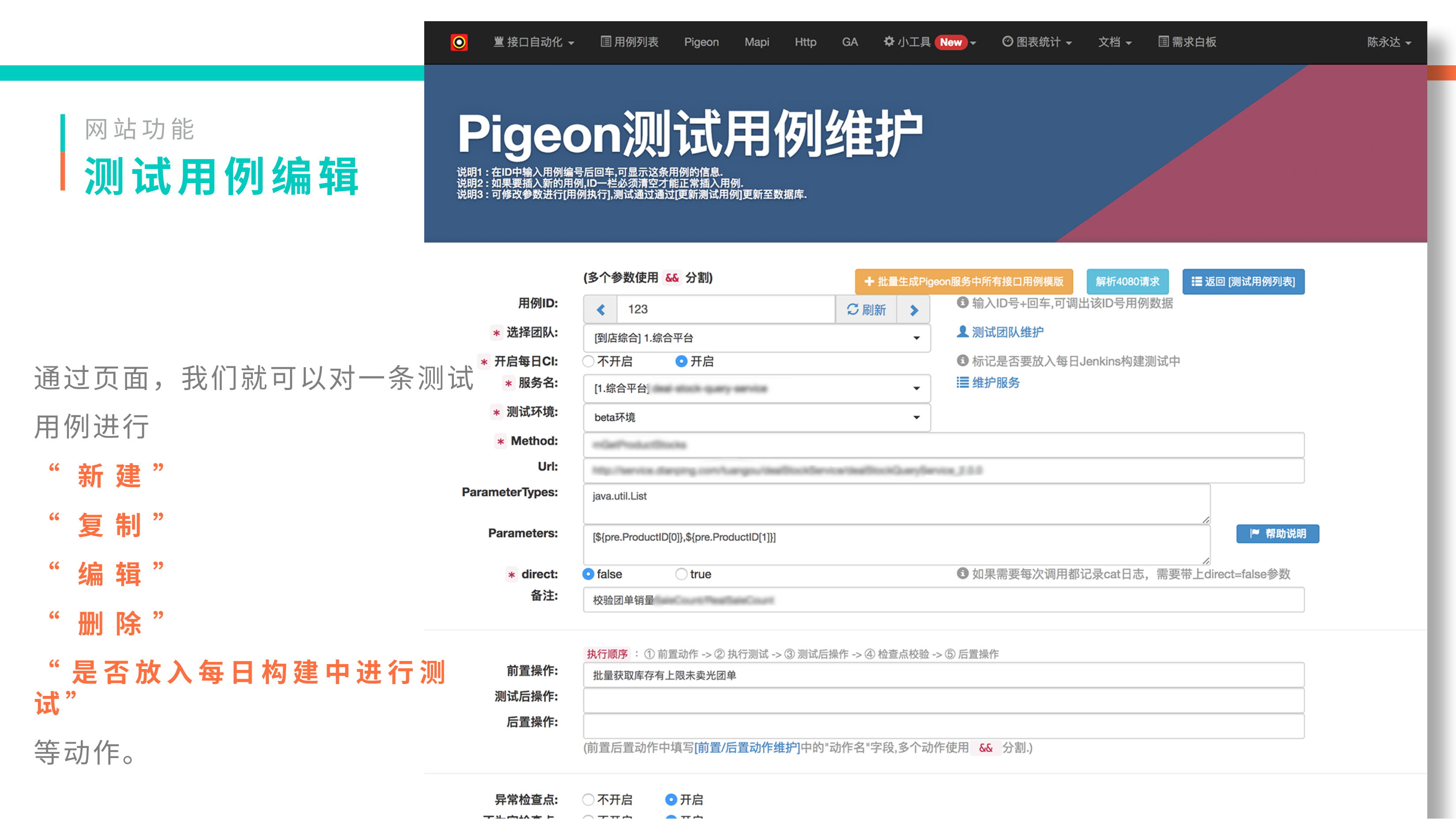

网站功能
# 测试用例编辑

通过页面，我们就可以对一条测试 用例进行
“新建”
“复制”
“编辑”
“删除”
“是否放入每日构建中进行测试”
等动作。